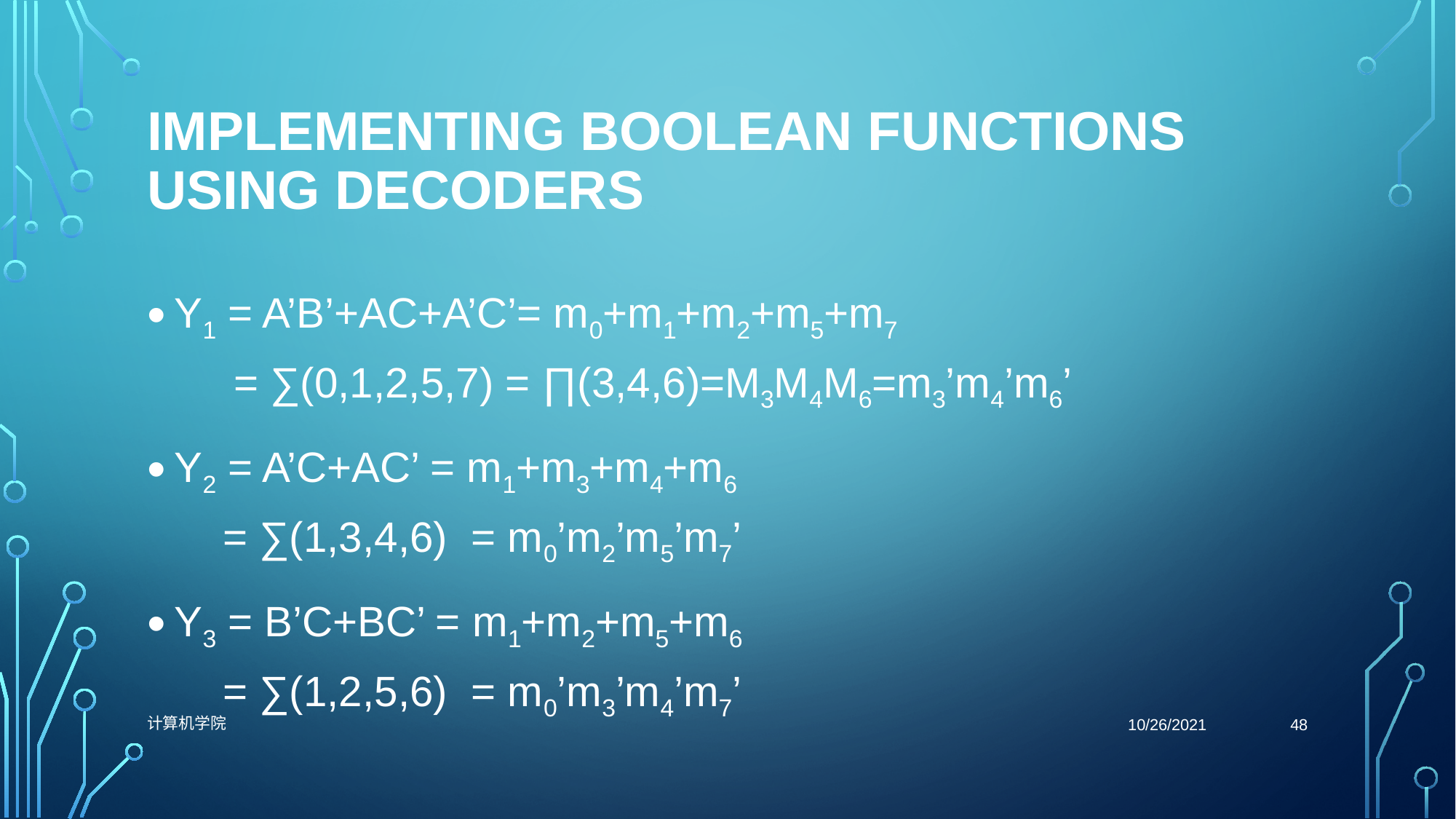

# Implementing Boolean functions using decoders
Y1 = A’B’+AC+A’C’= m0+m1+m2+m5+m7
     = ∑(0,1,2,5,7) = ∏(3,4,6)=M3M4M6=m3’m4’m6’
Y2 = A’C+AC’ = m1+m3+m4+m6
       = ∑(1,3,4,6)  = m0’m2’m5’m7’
Y3 = B’C+BC’ = m1+m2+m5+m6
       = ∑(1,2,5,6)  = m0’m3’m4’m7’

48
计算机学院
10/26/2021